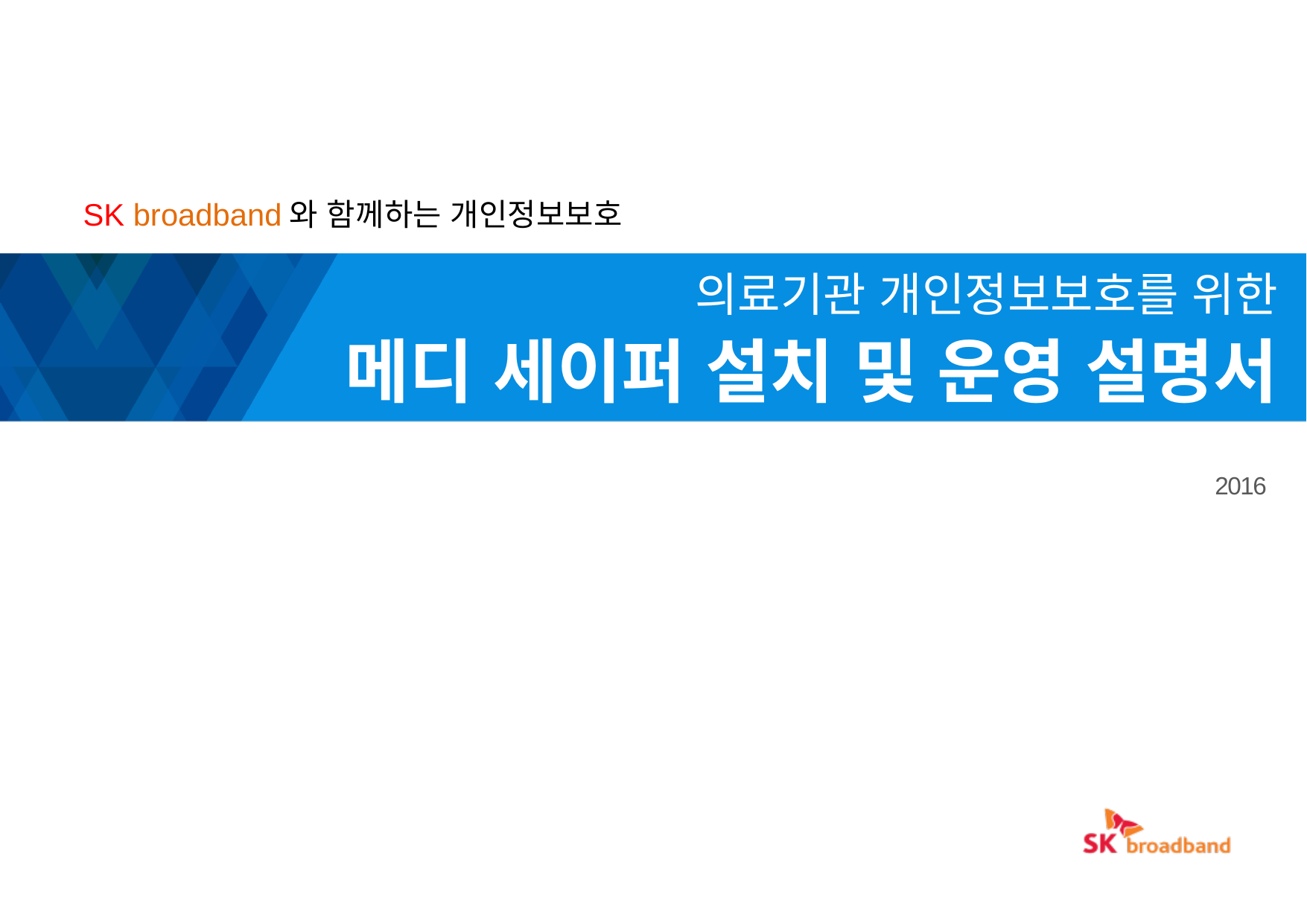

SK broadband와 함께하는 개인정보보호
의료기관 개인정보보호를 위한
메디 세이퍼 설치 및 운영 설명서
2016